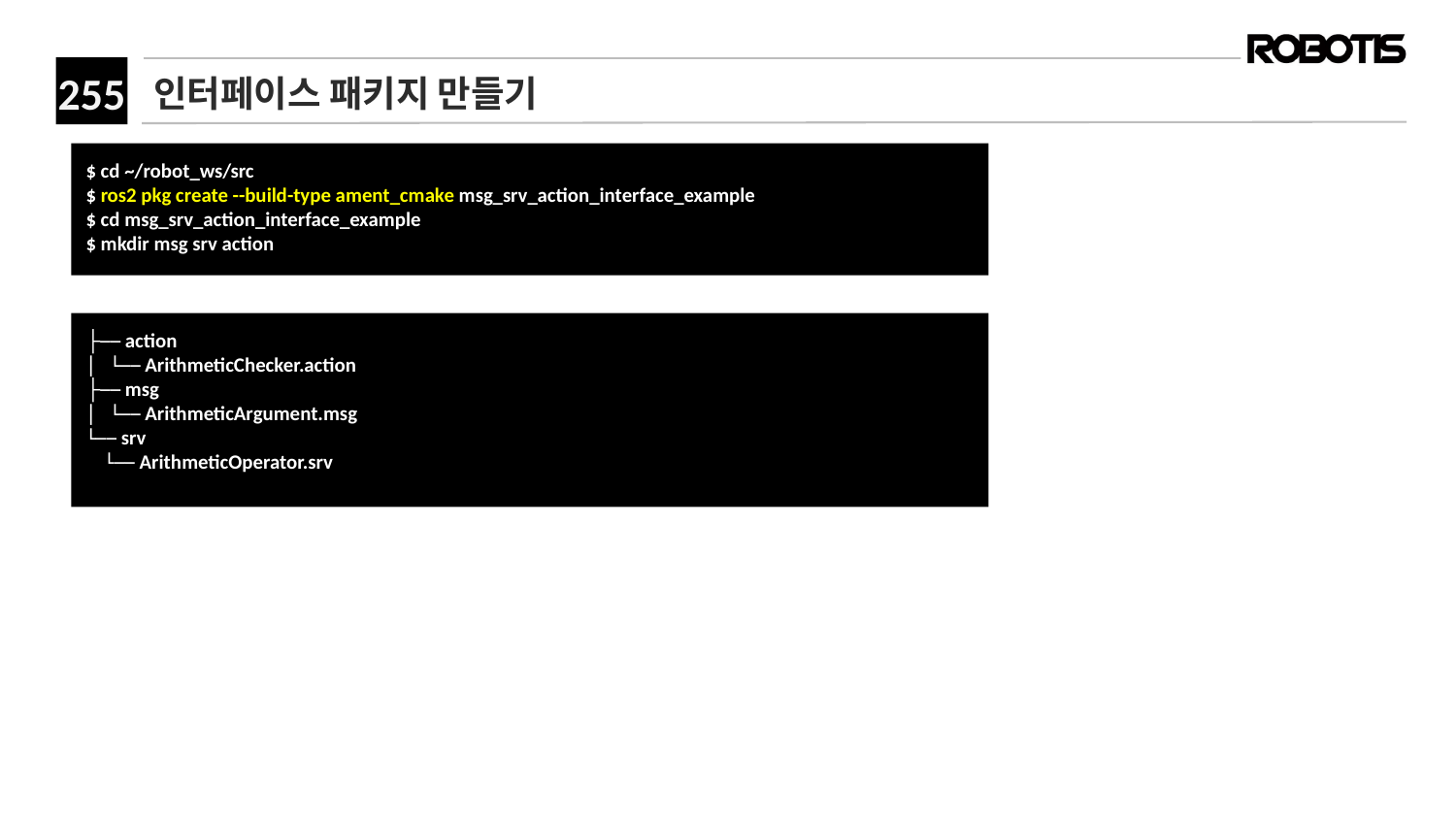

# 인터페이스 패키지 만들기
$ cd ~/robot_ws/src
$ ros2 pkg create --build-type ament_cmake msg_srv_action_interface_example
$ cd msg_srv_action_interface_example
$ mkdir msg srv action﻿

├── action
│   └── ArithmeticChecker.action
├── msg
│   └── ArithmeticArgument.msg
└── srv
    └── ArithmeticOperator.srv